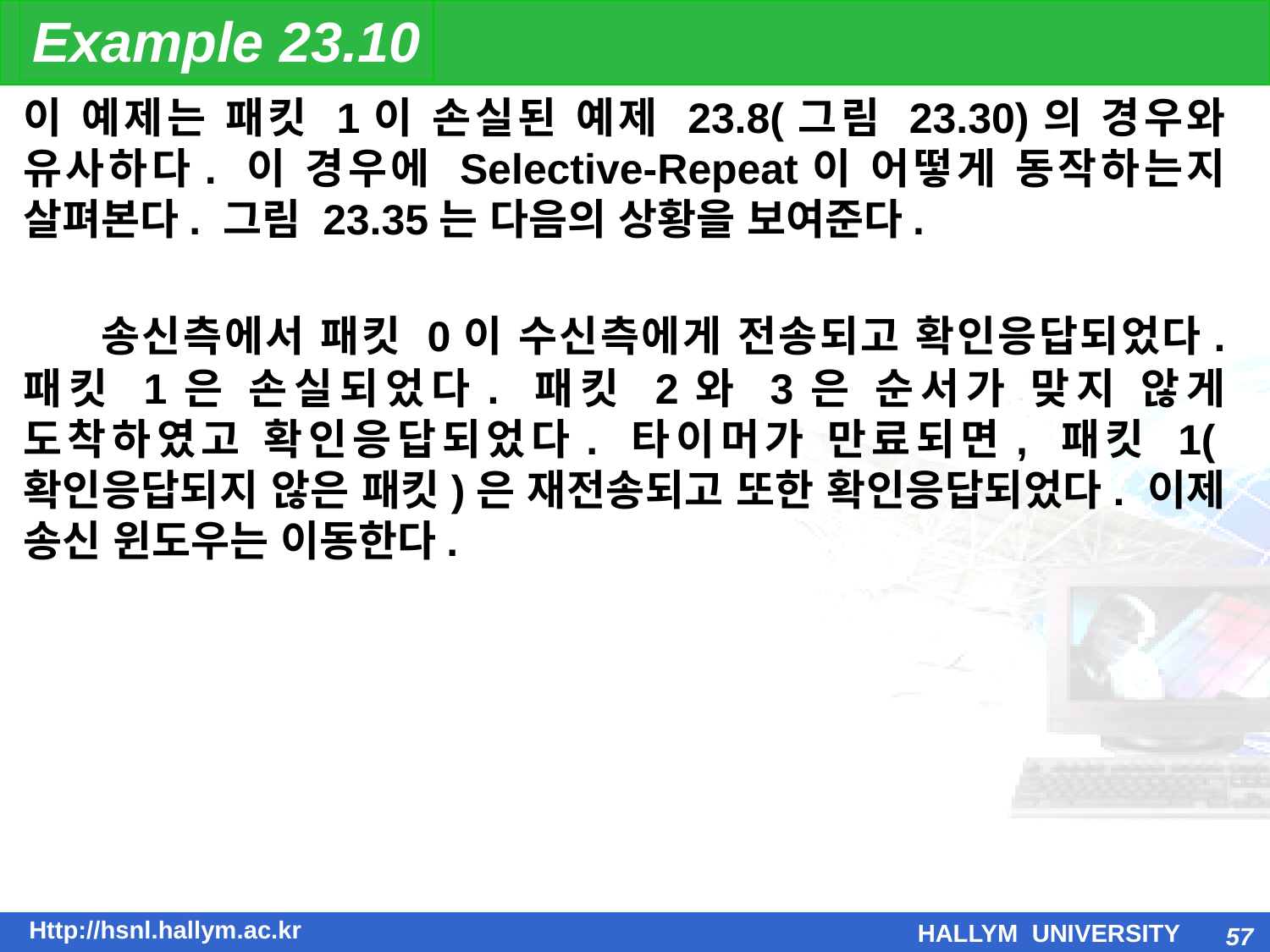

Example 23.10
이 예제는 패킷 1이 손실된 예제 23.8(그림 23.30)의 경우와 유사하다. 이 경우에 Selective-Repeat이 어떻게 동작하는지 살펴본다. 그림 23.35는 다음의 상황을 보여준다.

    송신측에서 패킷 0이 수신측에게 전송되고 확인응답되었다. 패킷 1은 손실되었다. 패킷 2와 3은 순서가 맞지 않게 도착하였고 확인응답되었다. 타이머가 만료되면, 패킷 1(확인응답되지 않은 패킷)은 재전송되고 또한 확인응답되었다. 이제 송신 윈도우는 이동한다.
57